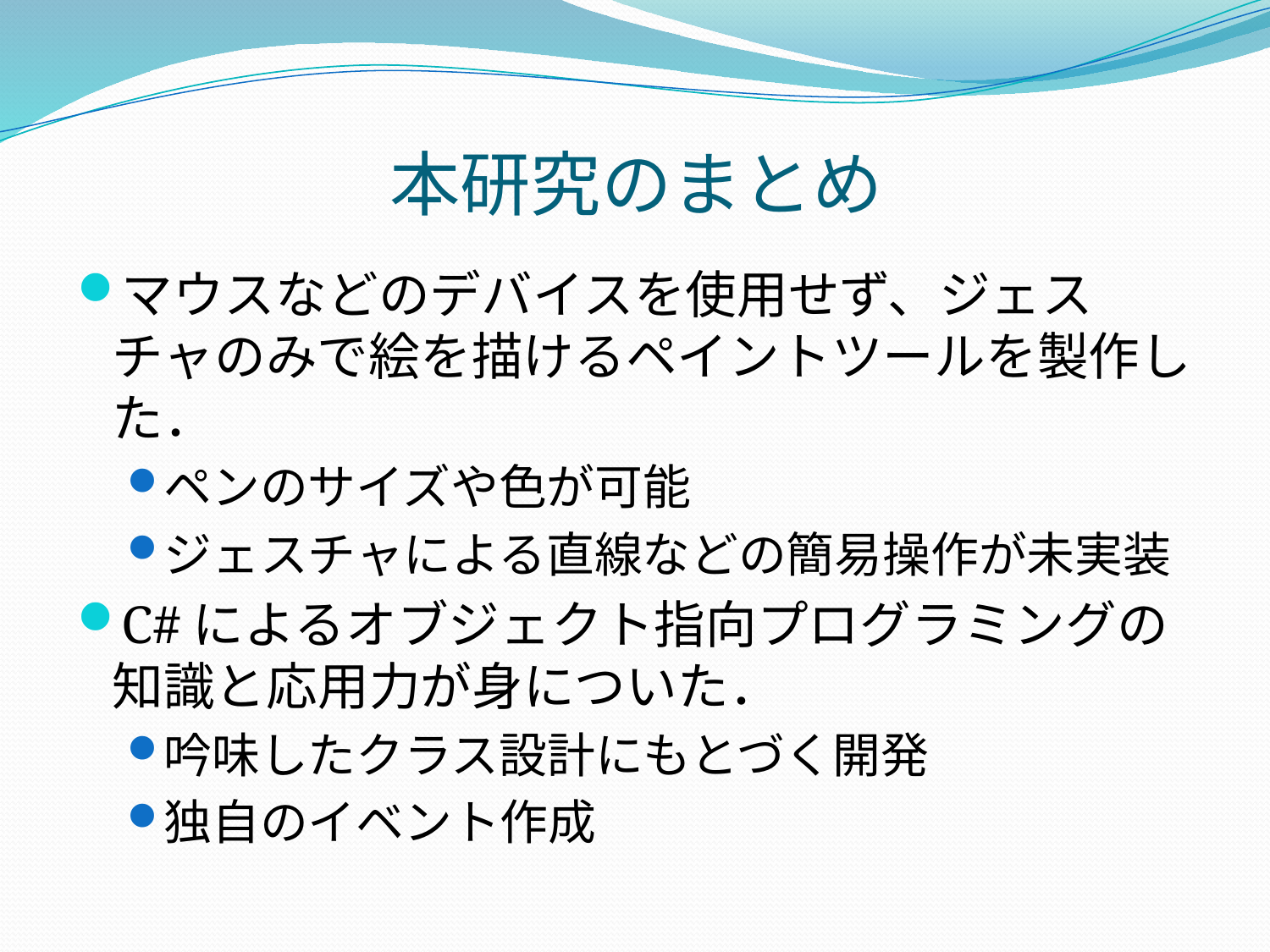

# 本研究のまとめ
マウスなどのデバイスを使用せず、ジェスチャのみで絵を描けるペイントツールを製作した．
ペンのサイズや色が可能
ジェスチャによる直線などの簡易操作が未実装
C#によるオブジェクト指向プログラミングの知識と応用力が身についた．
吟味したクラス設計にもとづく開発
独自のイベント作成